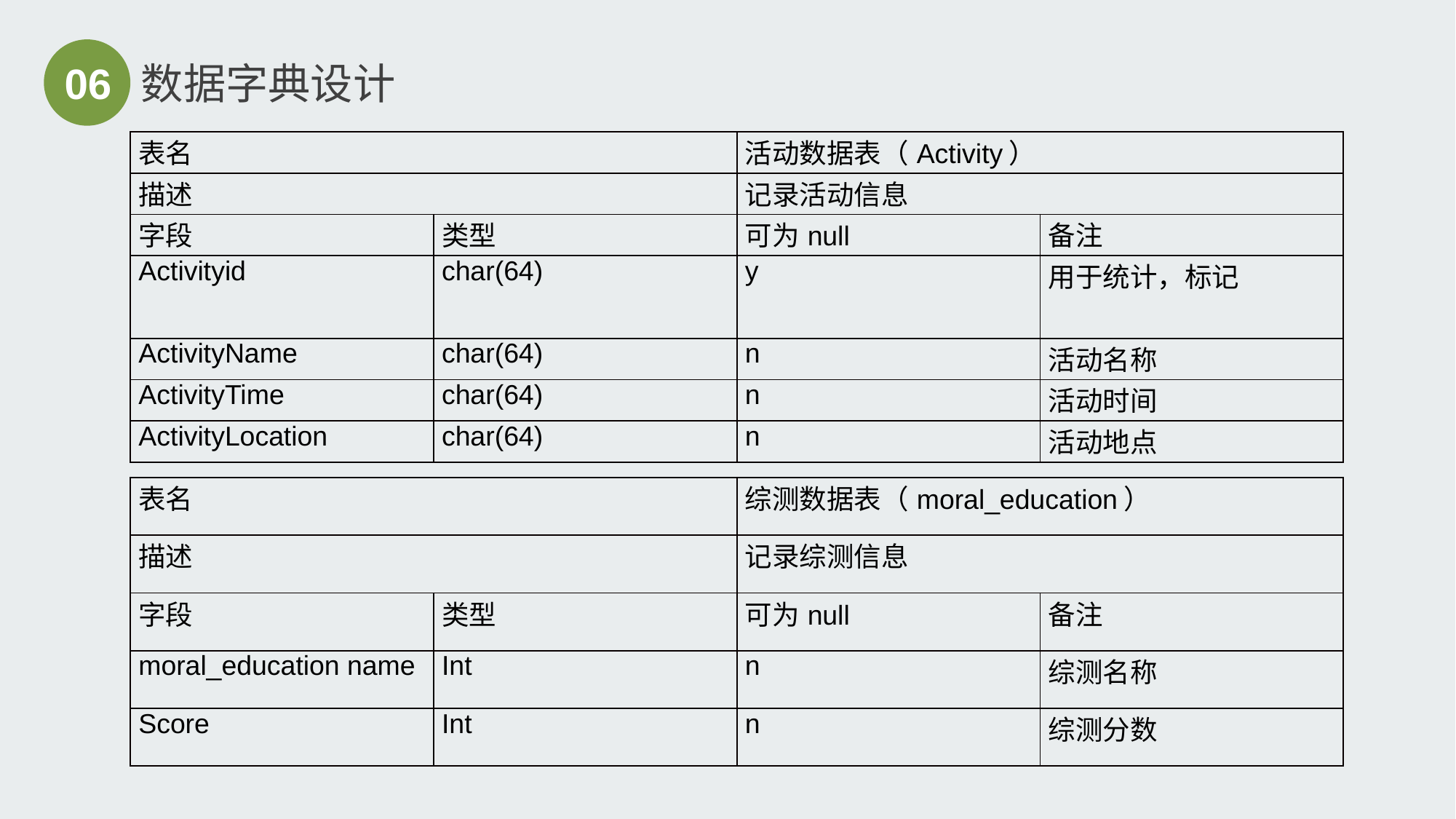

06
数据字典设计
| 表名 |  | 活动数据表（Activity） |  |
| --- | --- | --- | --- |
| 描述 |  | 记录活动信息 |  |
| 字段 | 类型 | 可为null | 备注 |
| Activityid | char(64) | y | 用于统计，标记 |
| ActivityName | char(64) | n | 活动名称 |
| ActivityTime | char(64) | n | 活动时间 |
| ActivityLocation | char(64) | n | 活动地点 |
| 表名 |  | 综测数据表（moral\_education） |  |
| --- | --- | --- | --- |
| 描述 |  | 记录综测信息 |  |
| 字段 | 类型 | 可为null | 备注 |
| moral\_education name | Int | n | 综测名称 |
| Score | Int | n | 综测分数 |